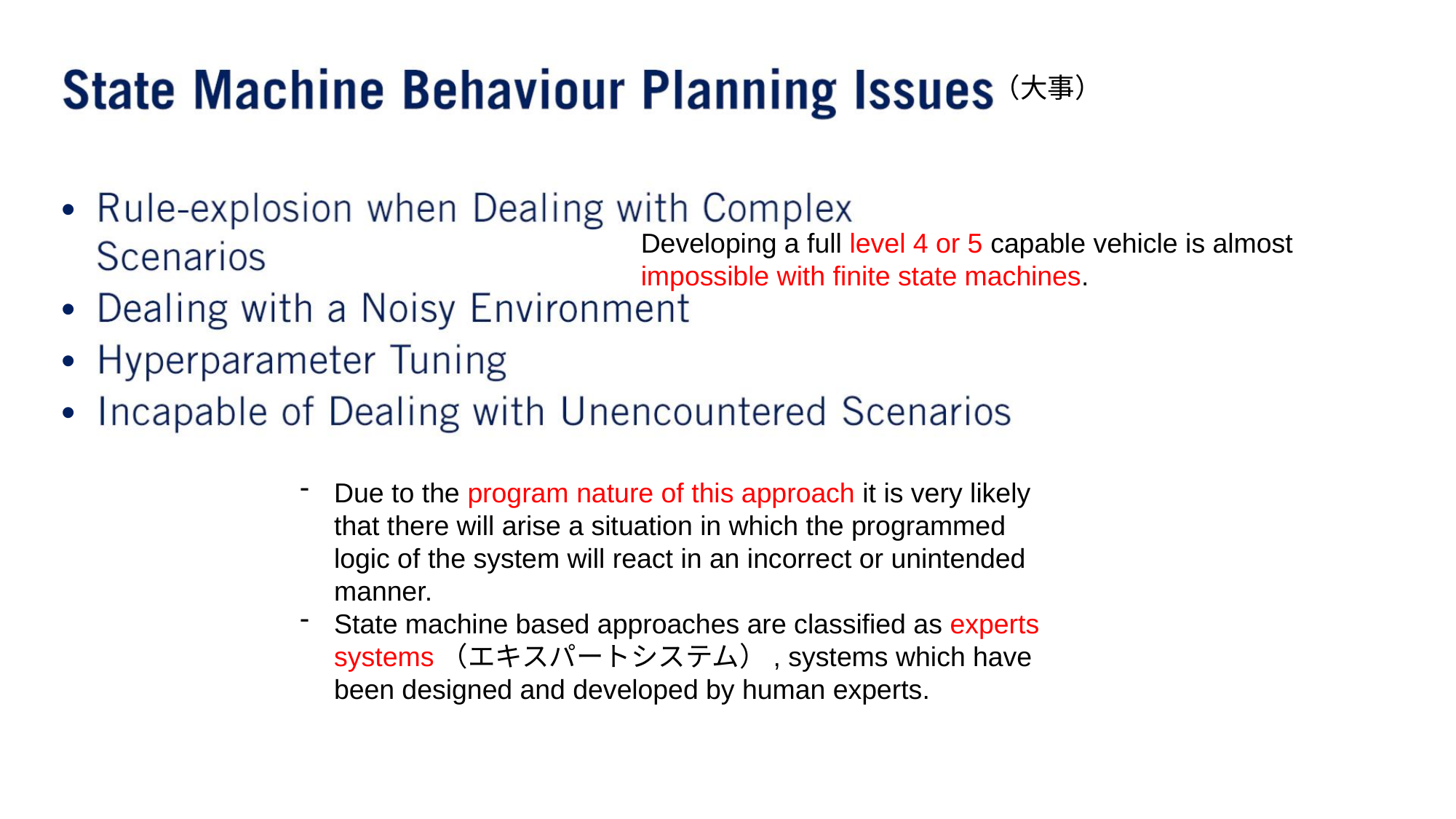

（⼤事）
•
Developing a full level 4 or 5 capable vehicle is almost impossible with finite state machines.
•
•
•
Due to the program nature of this approach it is very likely that there will arise a situation in which the programmed logic of the system will react in an incorrect or unintended manner.
State machine based approaches are classified as experts systems（エキスパートシステム）, systems which have been designed and developed by human experts.